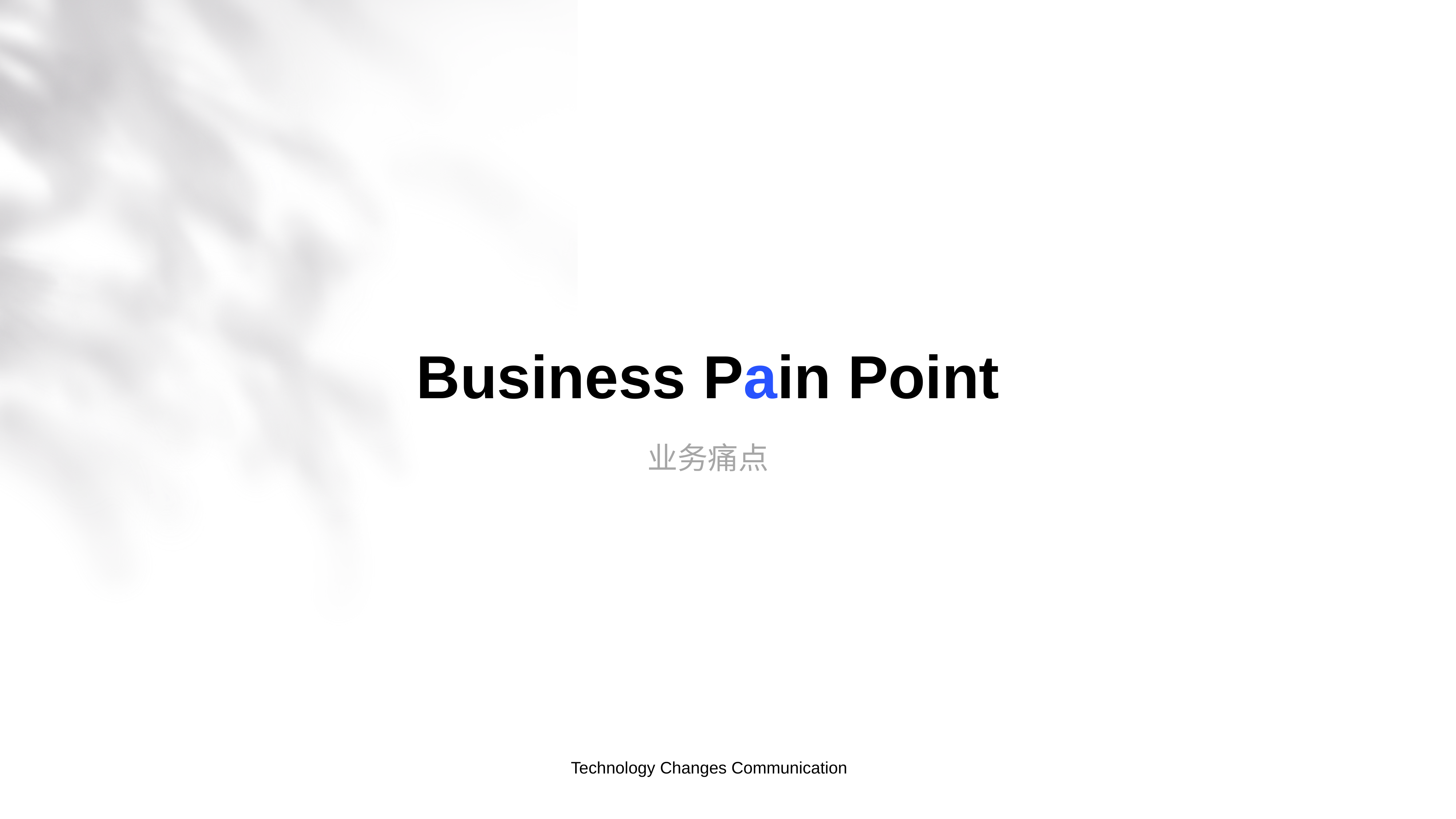

Business Pain Point
业务痛点
Technology Changes Communication